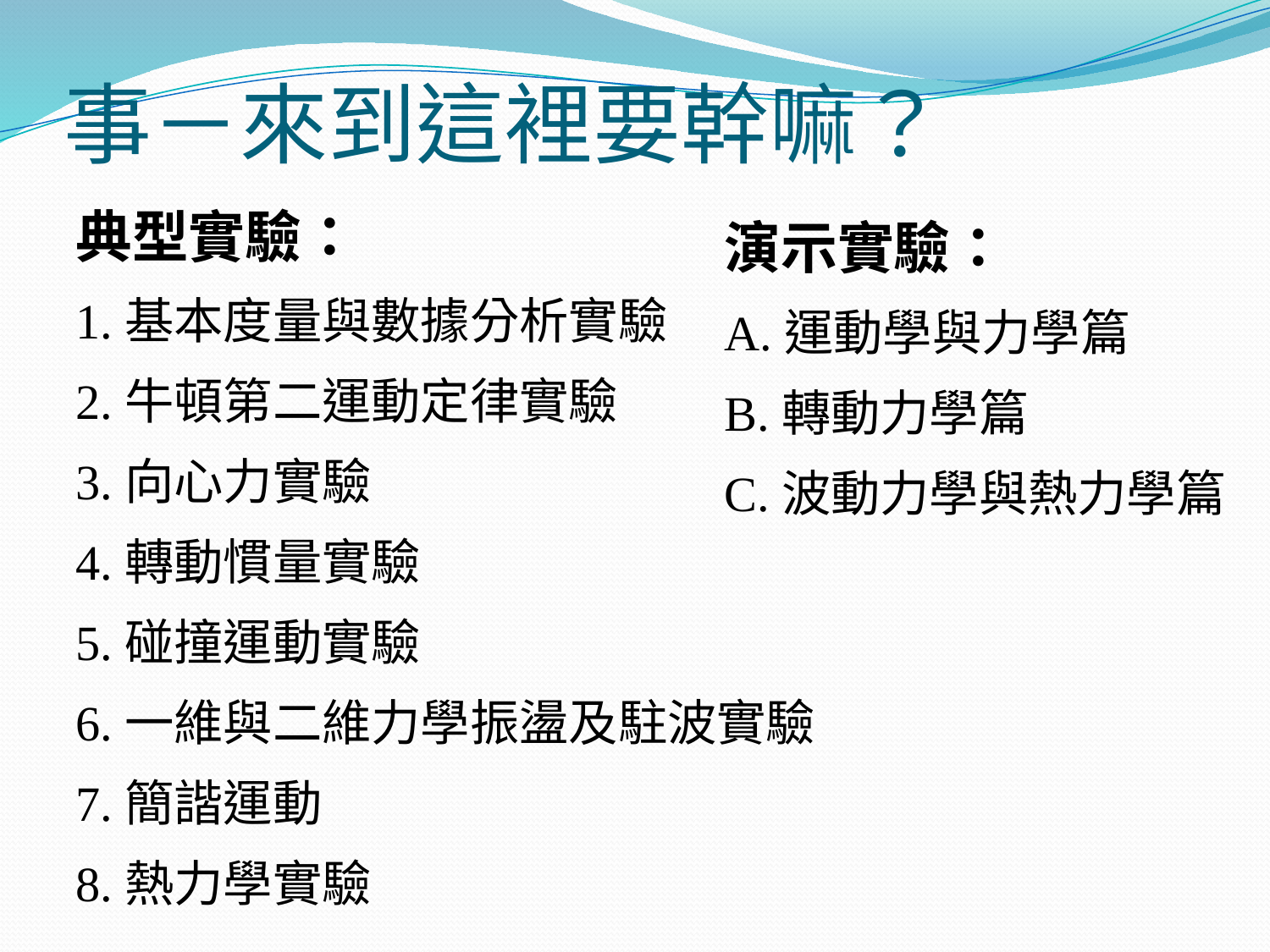

# 事－來到這裡要幹嘛？
典型實驗：
1.基本度量與數據分析實驗
2.牛頓第二運動定律實驗
3.向心力實驗
4.轉動慣量實驗
5.碰撞運動實驗
6.一維與二維力學振盪及駐波實驗
7.簡諧運動
8.熱力學實驗
演示實驗：
A.運動學與力學篇
B.轉動力學篇
C.波動力學與熱力學篇